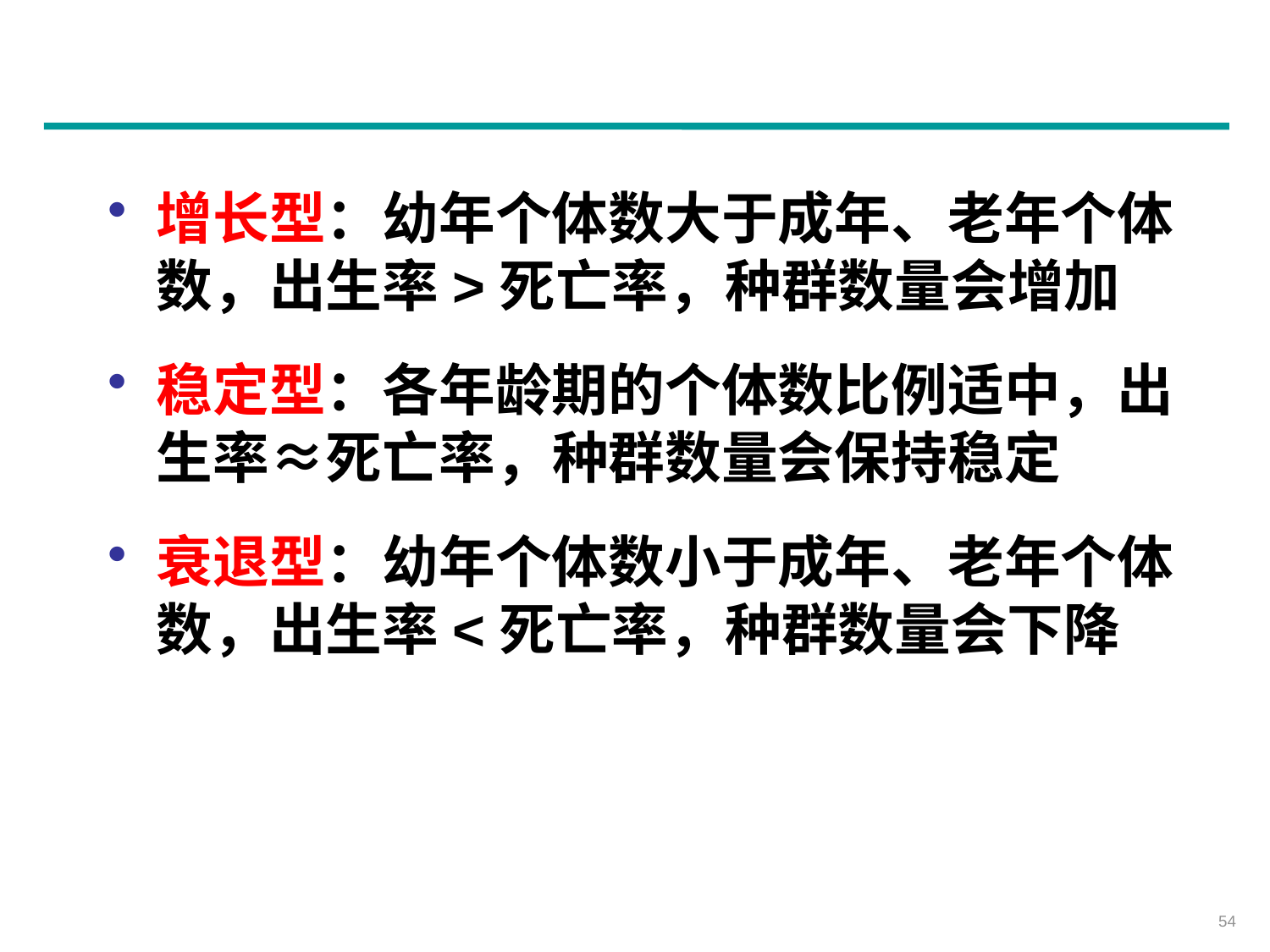

增长型：幼年个体数大于成年、老年个体数，出生率>死亡率，种群数量会增加
稳定型：各年龄期的个体数比例适中，出生率≈死亡率，种群数量会保持稳定
衰退型：幼年个体数小于成年、老年个体数，出生率<死亡率，种群数量会下降
54